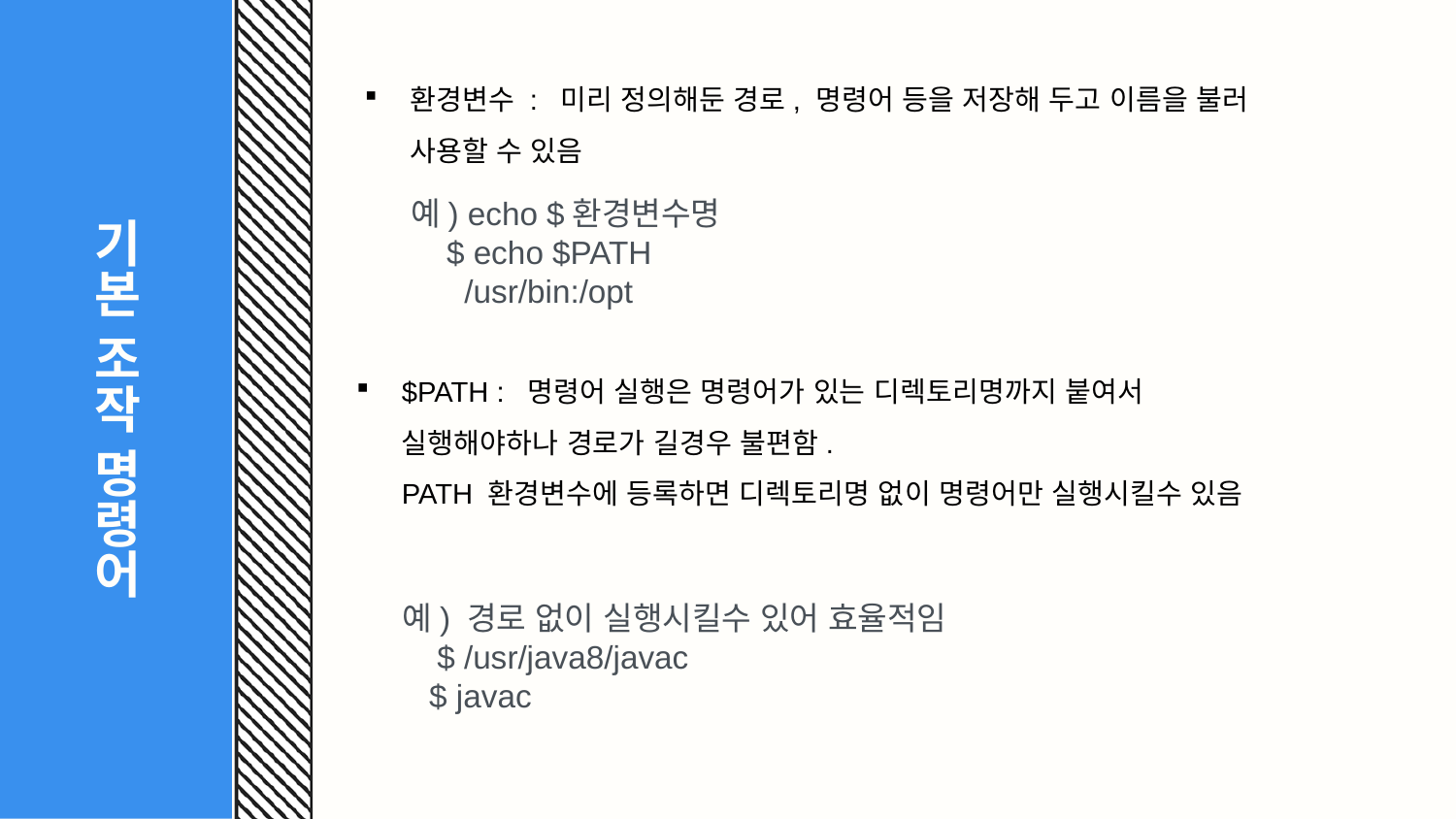

# 기본 조작 명령어
환경변수 :  미리 정의해둔 경로, 명령어 등을 저장해 두고 이름을 불러 사용할 수 있음
예) echo $환경변수명
    $ echo $PATH
      /usr/bin:/opt
$PATH :  명령어 실행은 명령어가 있는 디렉토리명까지 붙여서 실행해야하나 경로가 길경우 불편함.
PATH 환경변수에 등록하면 디렉토리명 없이 명령어만 실행시킬수 있음
예) 경로 없이 실행시킬수 있어 효율적임
   $ /usr/java8/javac
   $ javac